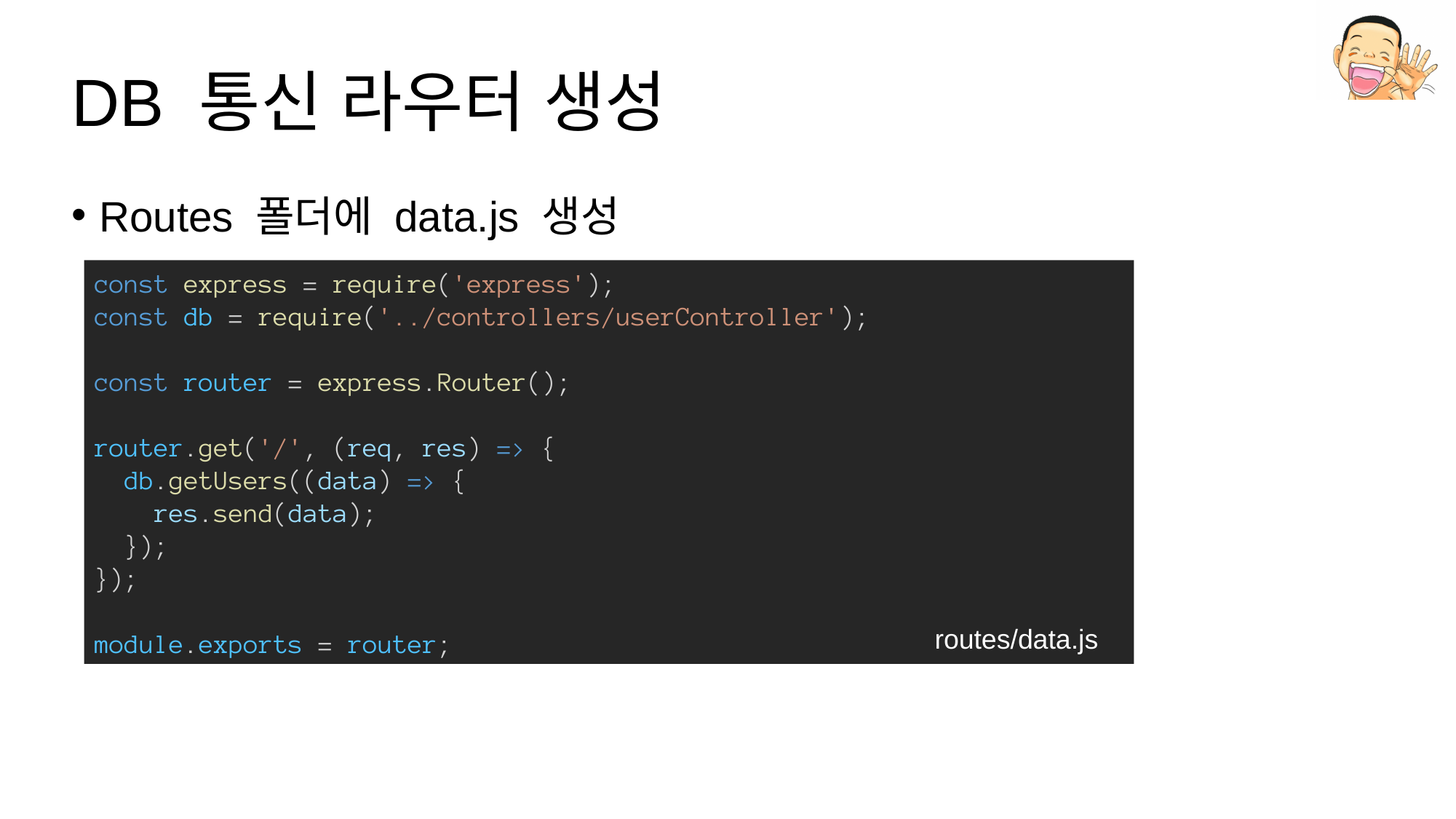

# DB 통신 라우터 생성
Routes 폴더에 data.js 생성
const express = require('express');
const db = require('../controllers/userController');
const router = express.Router();
router.get('/', (req, res) => {
  db.getUsers((data) => {
    res.send(data);
  });
});
module.exports = router;
routes/data.js